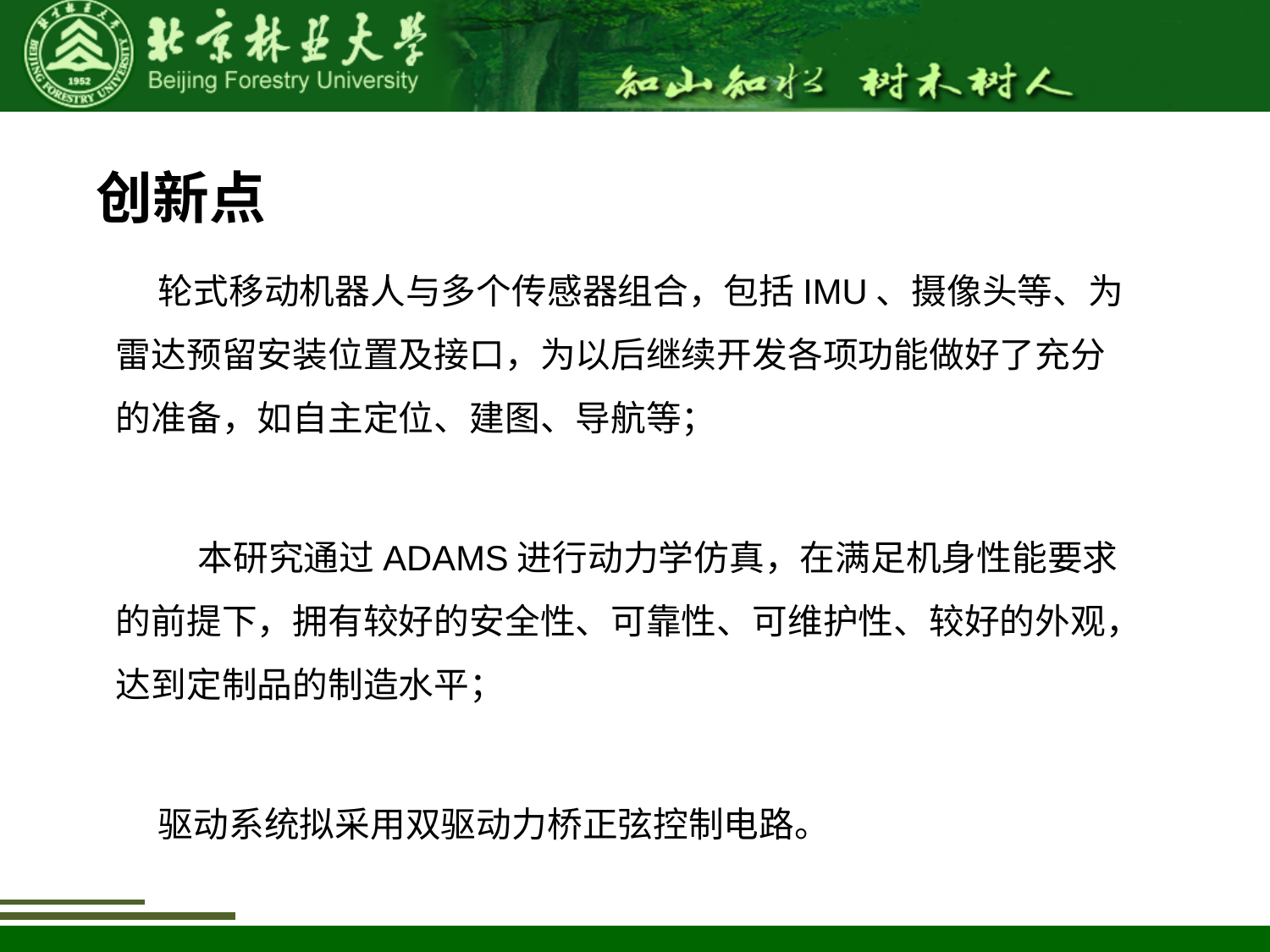

创新点
轮式移动机器人与多个传感器组合，包括IMU、摄像头等、为雷达预留安装位置及接口，为以后继续开发各项功能做好了充分的准备，如自主定位、建图、导航等；
    本研究通过ADAMS进行动力学仿真，在满足机身性能要求的前提下，拥有较好的安全性、可靠性、可维护性、较好的外观，达到定制品的制造水平；

驱动系统拟采用双驱动力桥正弦控制电路。